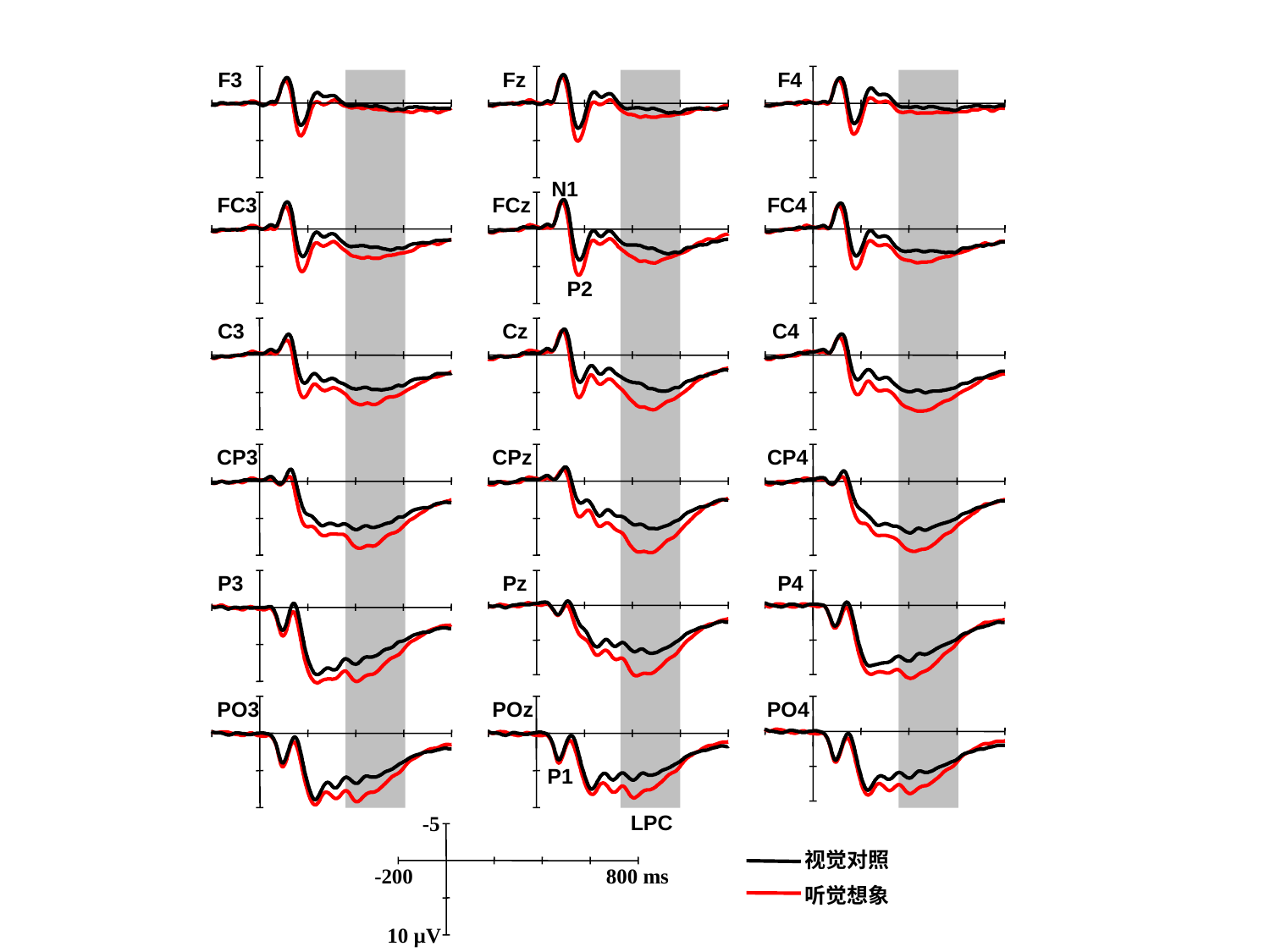

F3

Fz

F4

N1
FCz

P2

FC3

FC4

C3

Cz
C4

CP3

CPz
CP4

P3

Pz
P4

PO3

POz

P1

PO4

-5

-200
800 ms

10 µV

视觉对照

听觉想象

LPC